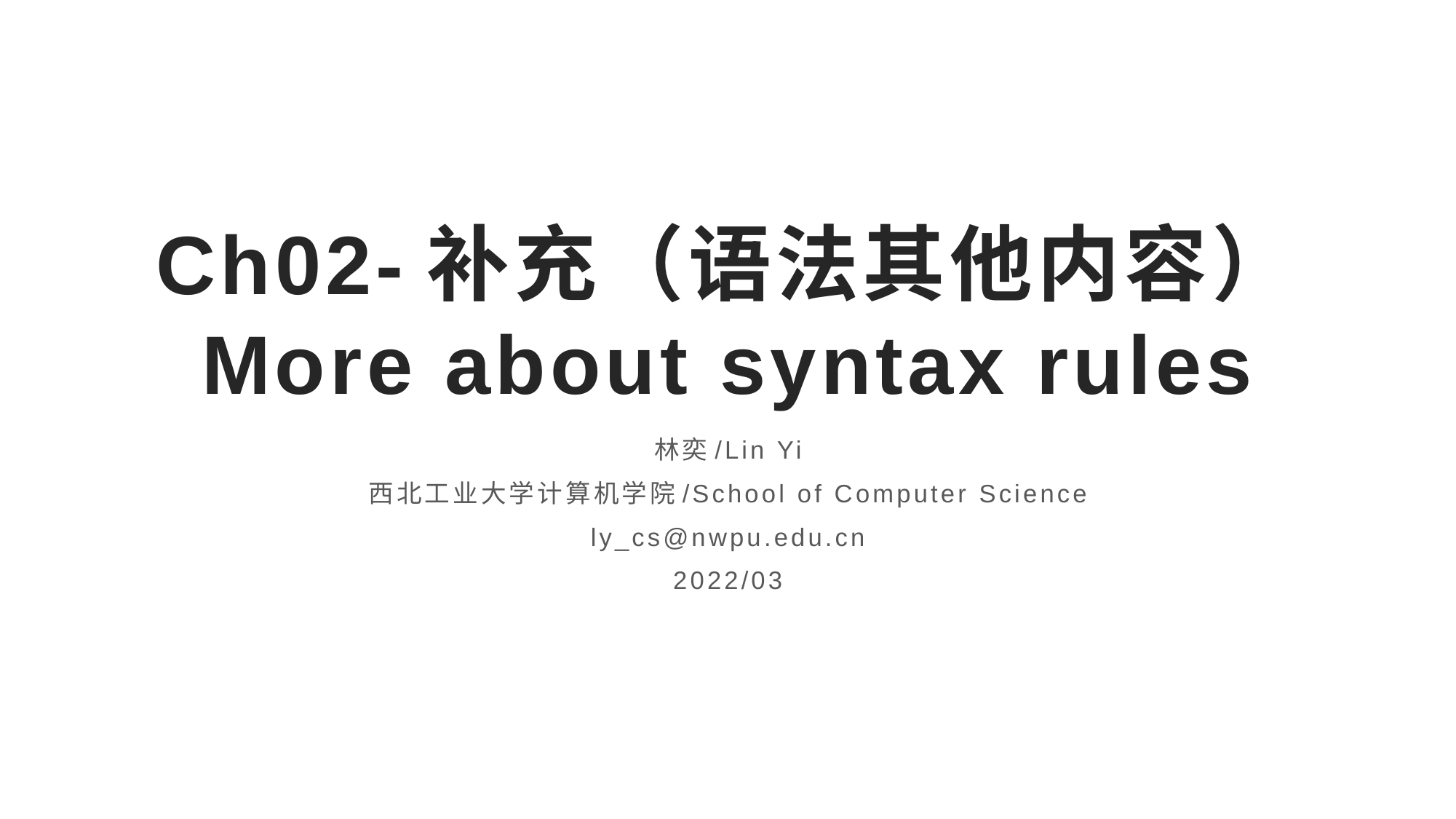

# Ch02-补充（语法其他内容） More about syntax rules
林奕/Lin Yi
西北工业大学计算机学院/School of Computer Science
ly_cs@nwpu.edu.cn
2022/03